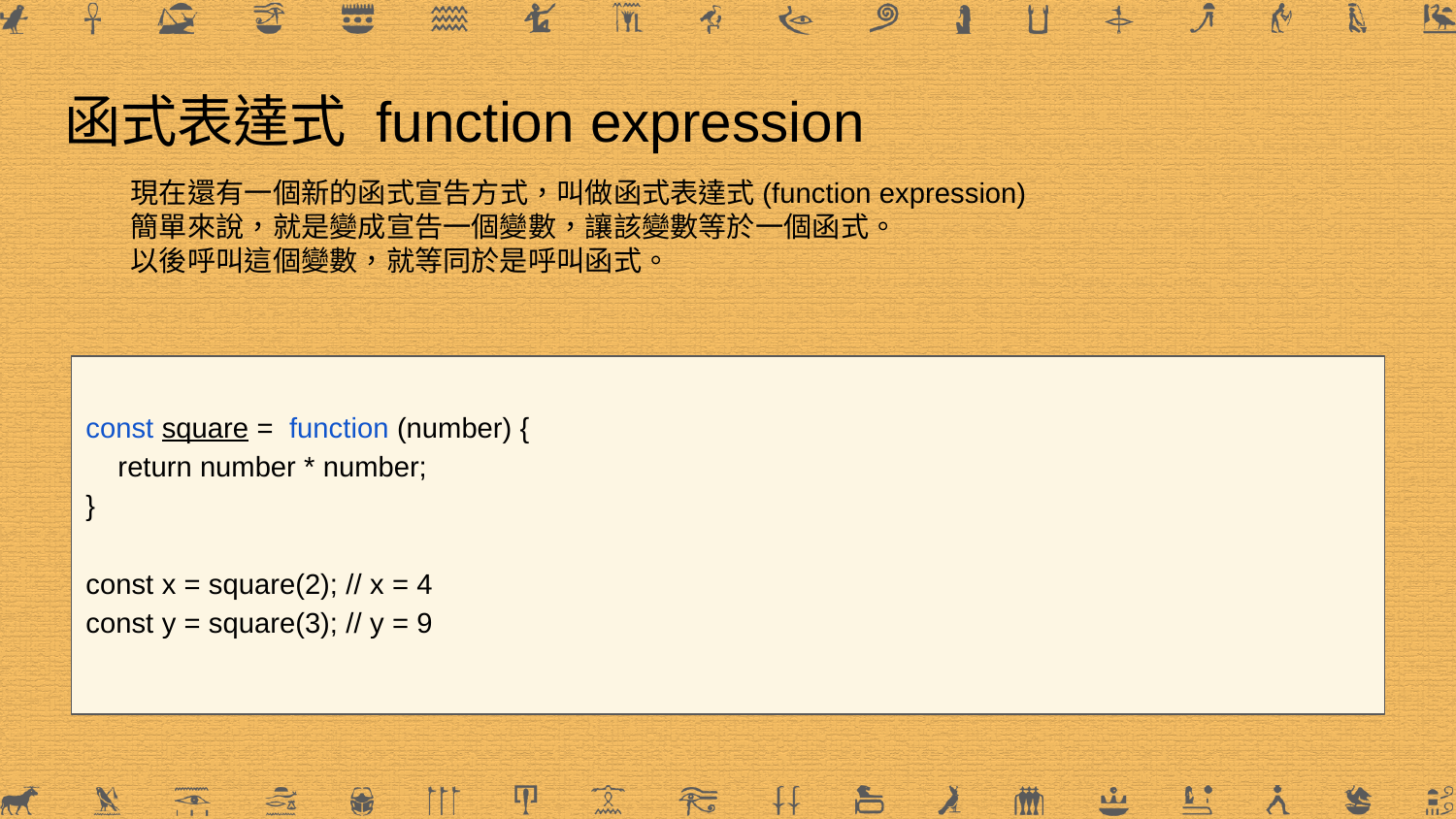

# 函式表達式 function expression
現在還有一個新的函式宣告方式，叫做函式表達式(function expression)
簡單來說，就是變成宣告一個變數，讓該變數等於一個函式。
以後呼叫這個變數，就等同於是呼叫函式。

const square =  function (number) {
    return number * number;
}

const x = square(2); // x = 4
const y = square(3); // y = 9